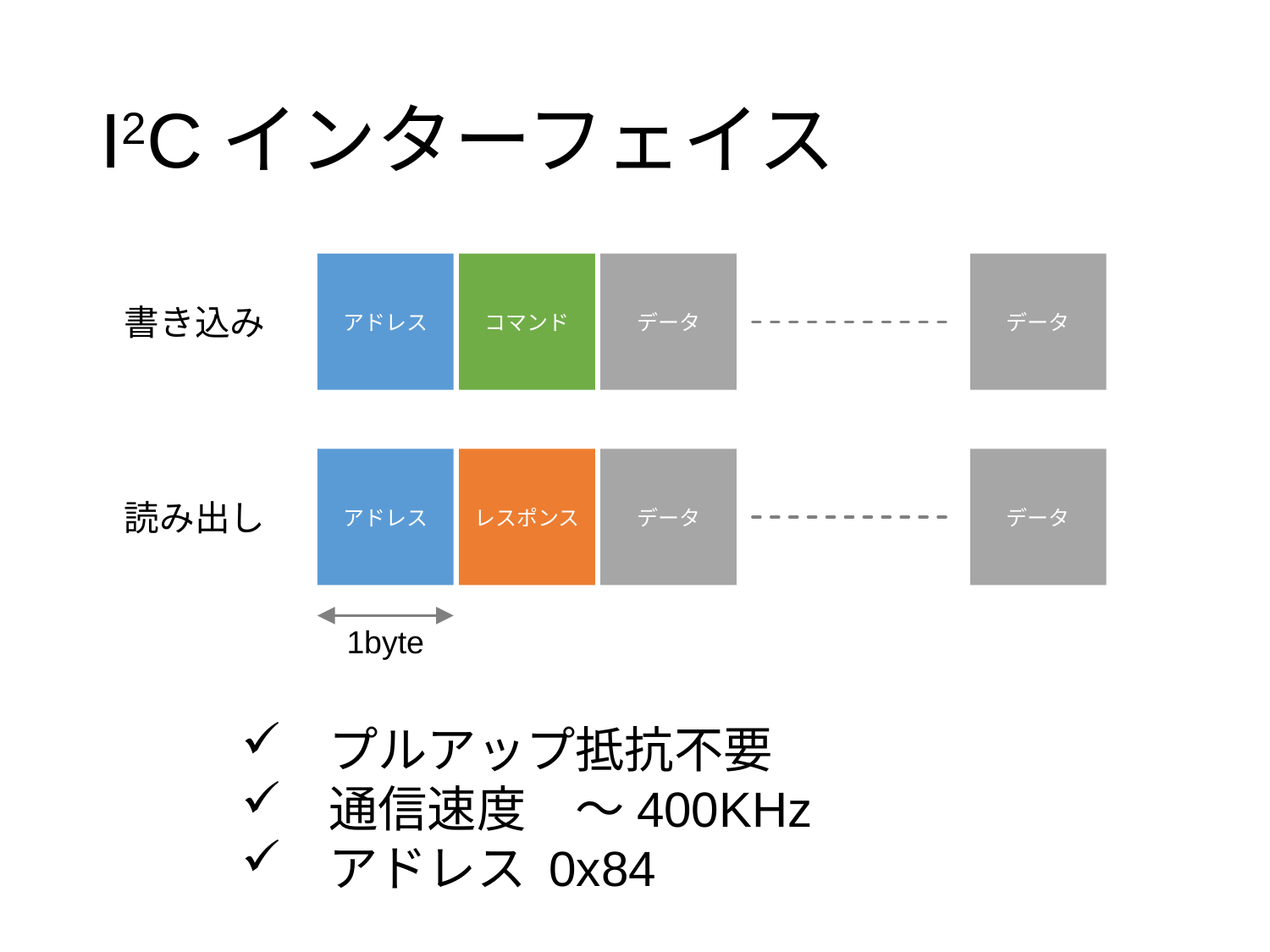

# I2Cインターフェイス
アドレス
コマンド
データ
データ
書き込み
アドレス
レスポンス
データ
データ
読み出し
1byte
プルアップ抵抗不要
通信速度　～400KHz
アドレス 0x84